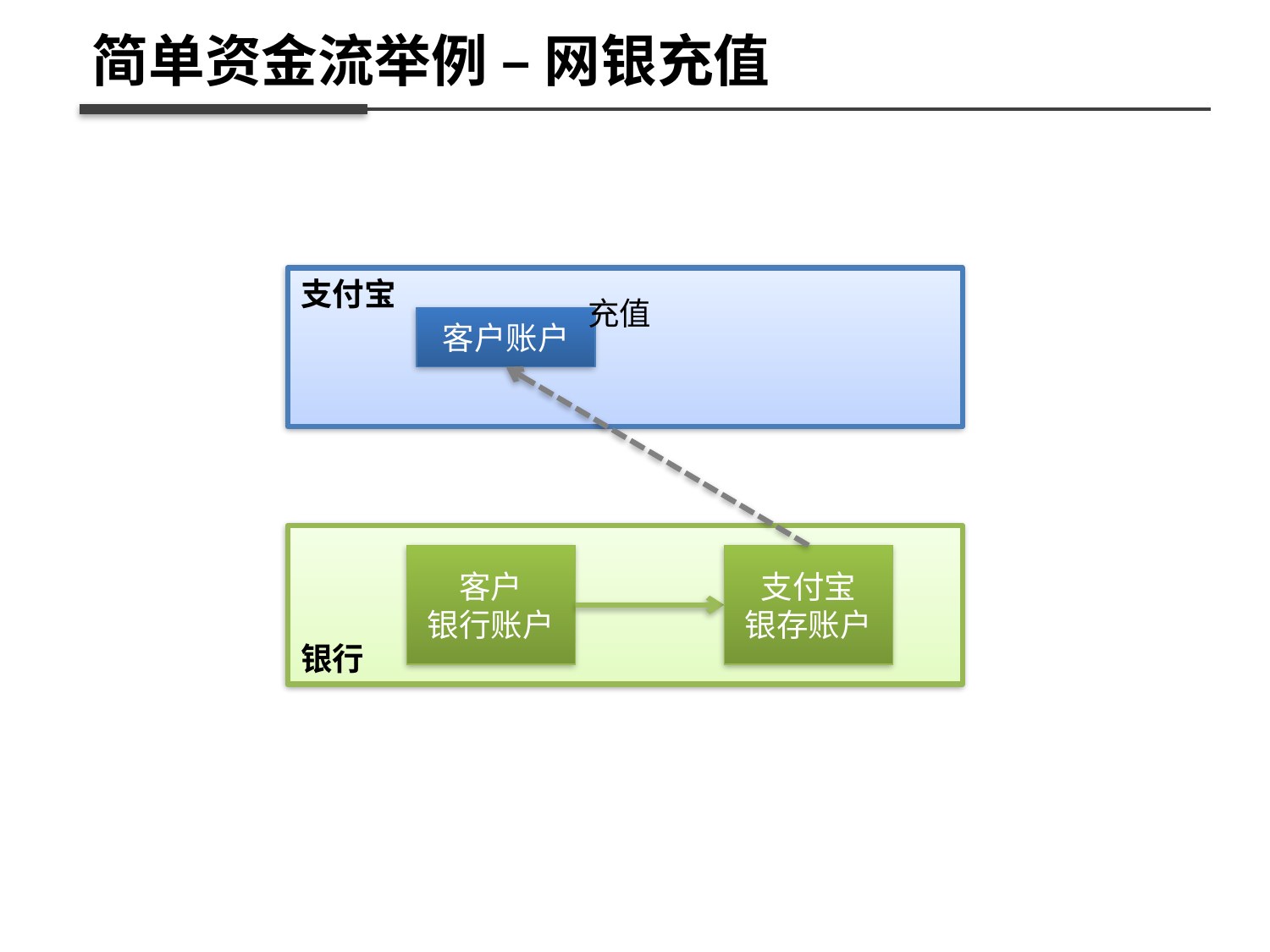

简单资金流举例 – 网银充值

支付宝
充值
客户账户

客户
银行账户
支付宝
银存账户
银行